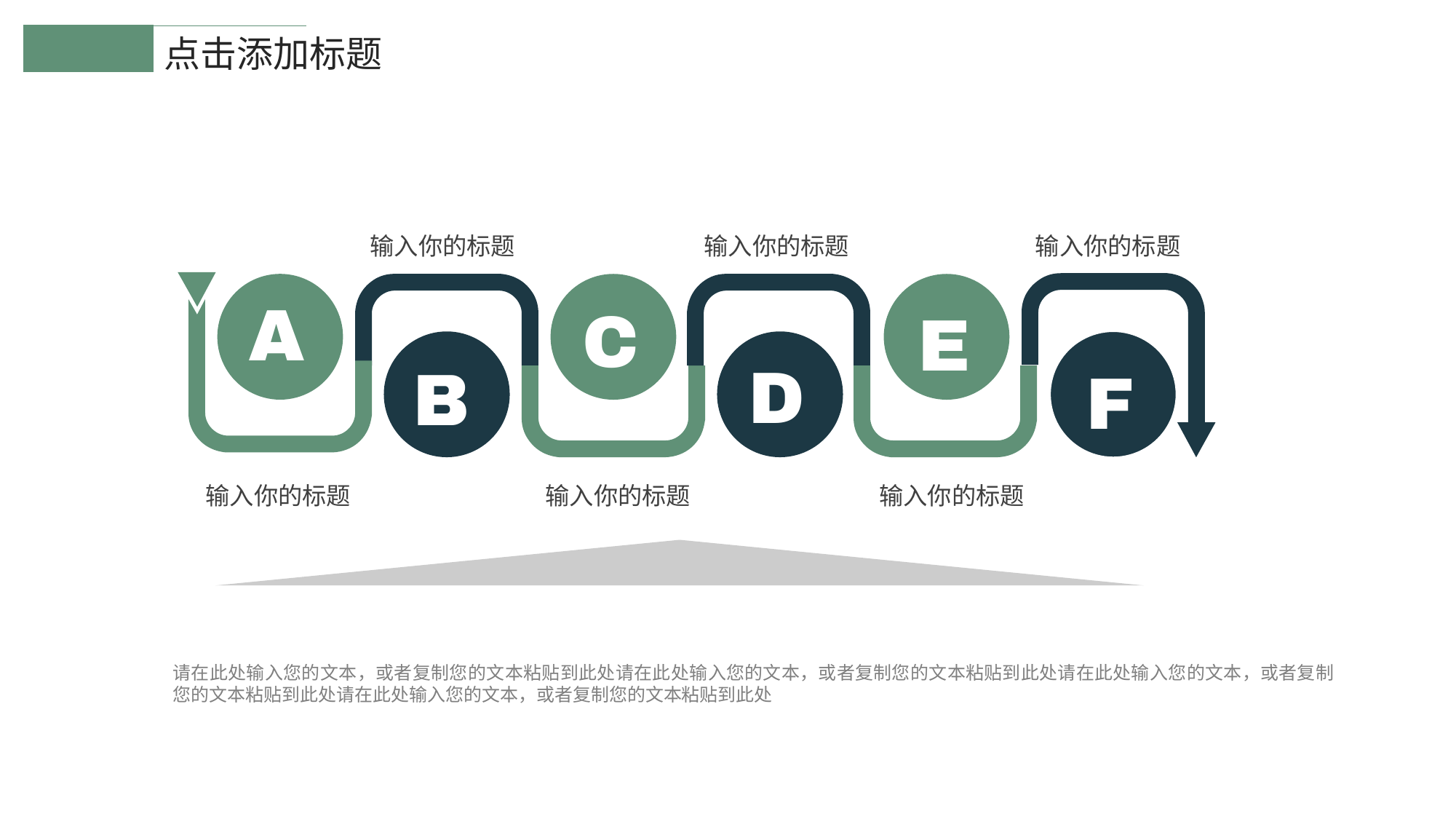

点击添加标题
输入你的标题
输入你的标题
输入你的标题

A

E

C

D

F

B

输入你的标题
输入你的标题
输入你的标题

请在此处输入您的文本，或者复制您的文本粘贴到此处请在此处输入您的文本，或者复制您的文本粘贴到此处请在此处输入您的文本，或者复制您的文本粘贴到此处请在此处输入您的文本，或者复制您的文本粘贴到此处